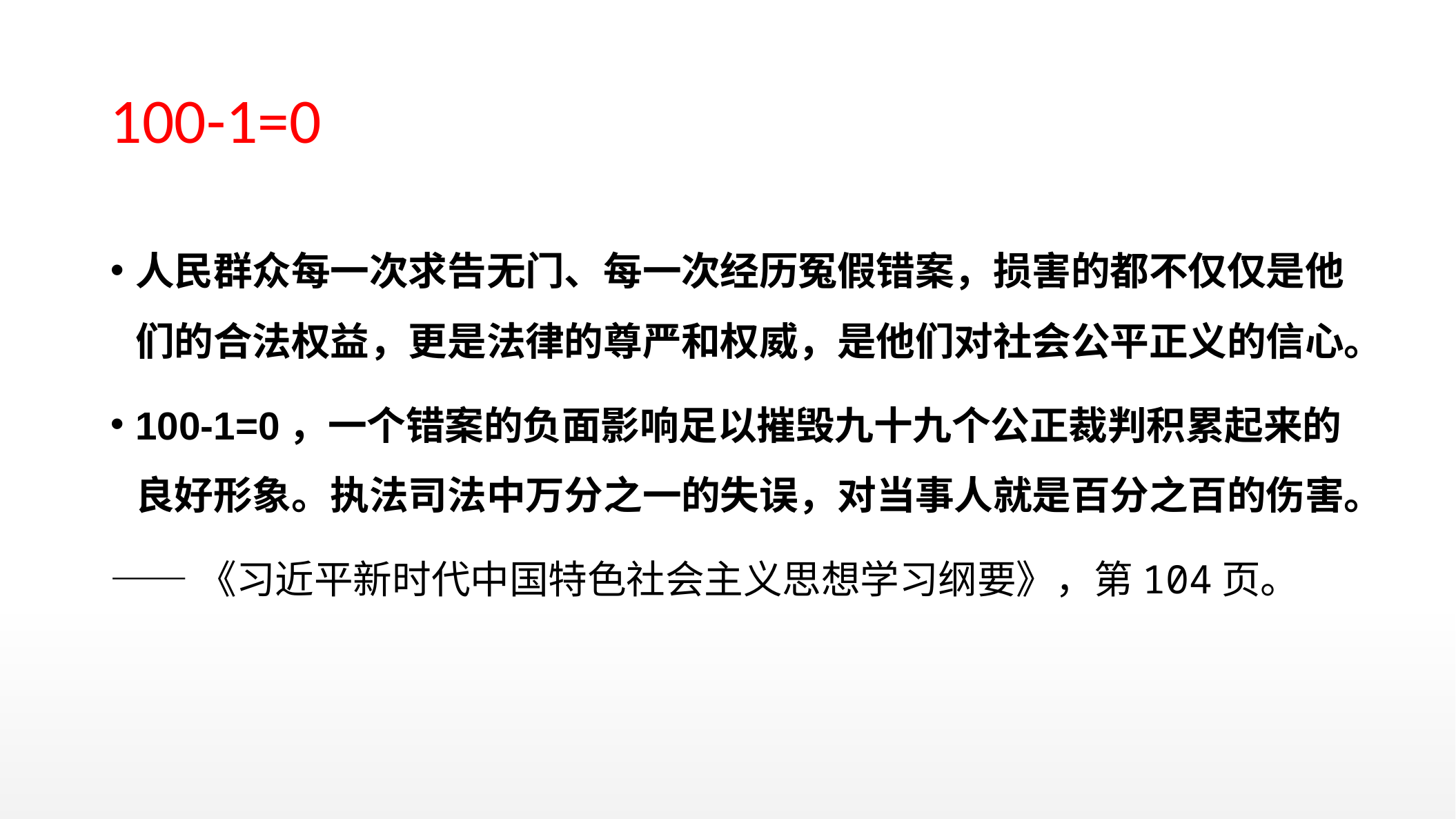

# 100-1=0
人民群众每一次求告无门、每一次经历冤假错案，损害的都不仅仅是他们的合法权益，更是法律的尊严和权威，是他们对社会公平正义的信心。
100-1=0，一个错案的负面影响足以摧毁九十九个公正裁判积累起来的良好形象。执法司法中万分之一的失误，对当事人就是百分之百的伤害。
——《习近平新时代中国特色社会主义思想学习纲要》，第104页。